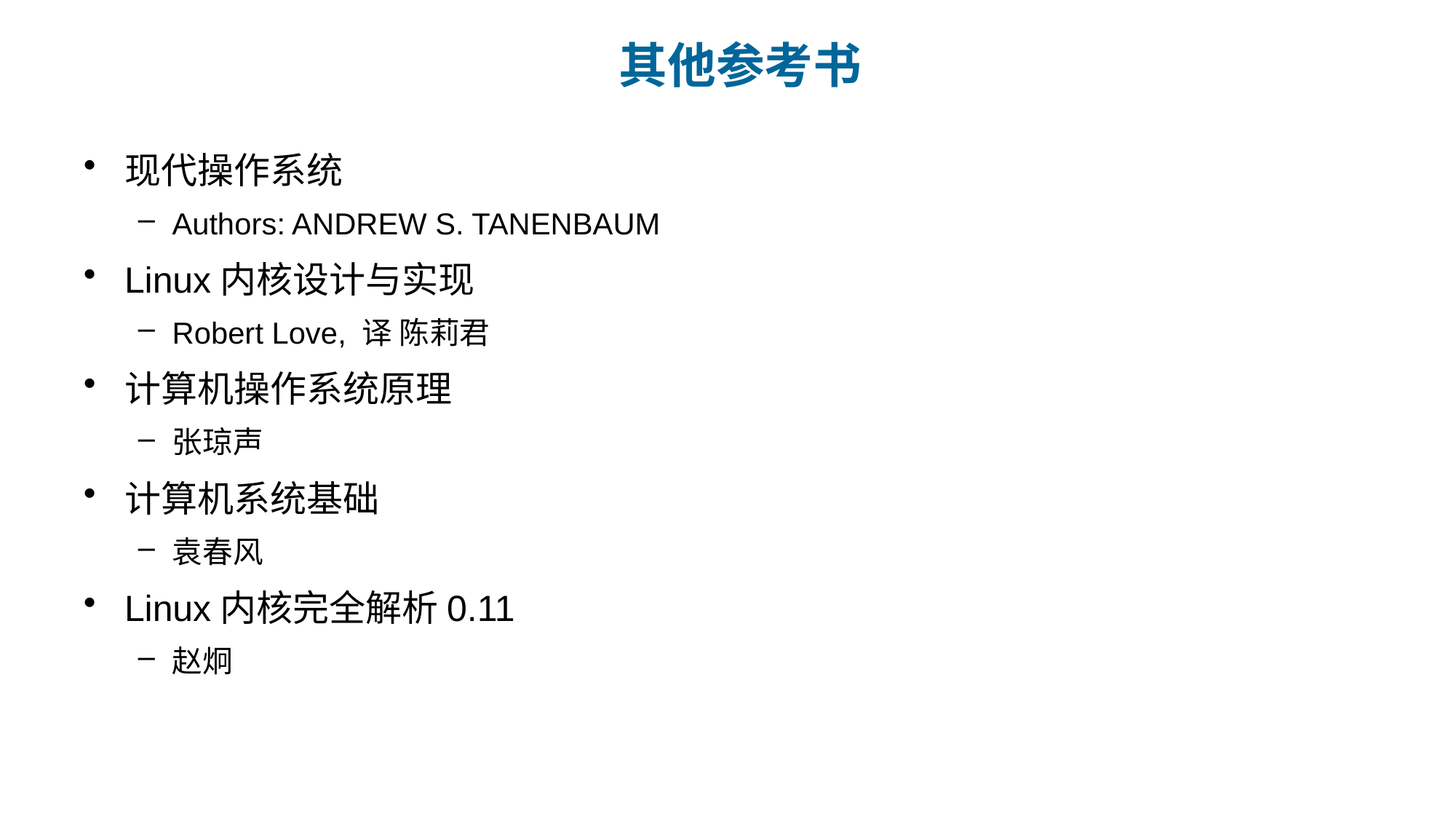

# 其他参考书
现代操作系统
Authors: ANDREW S. TANENBAUM
Linux内核设计与实现
Robert Love, 译 陈莉君
计算机操作系统原理
张琼声
计算机系统基础
袁春风
Linux内核完全解析0.11
赵炯